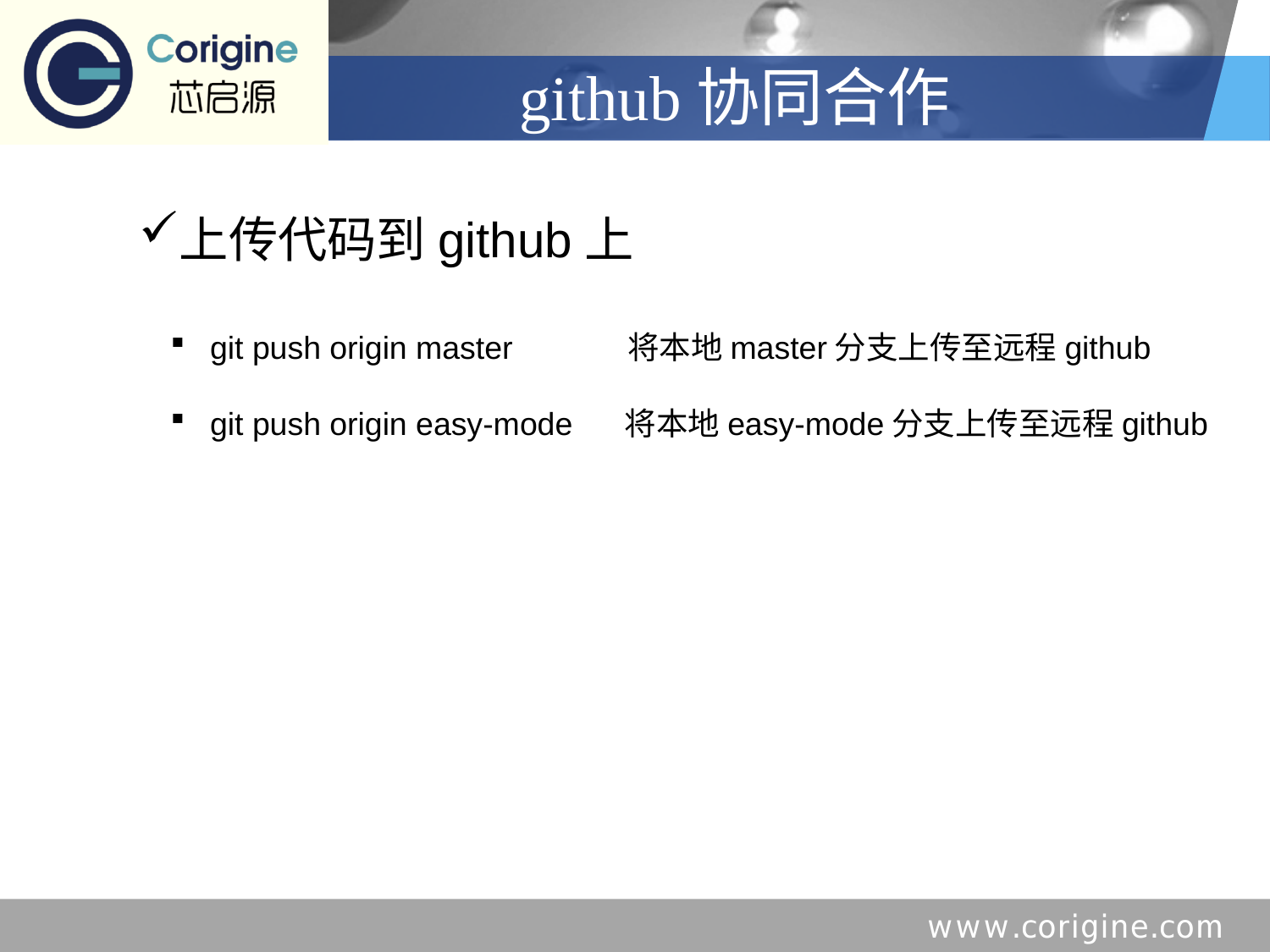

# github协同合作
上传代码到github上

git push origin master            将本地master分支上传至远程github

git push origin easy-mode     将本地easy-mode分支上传至远程github